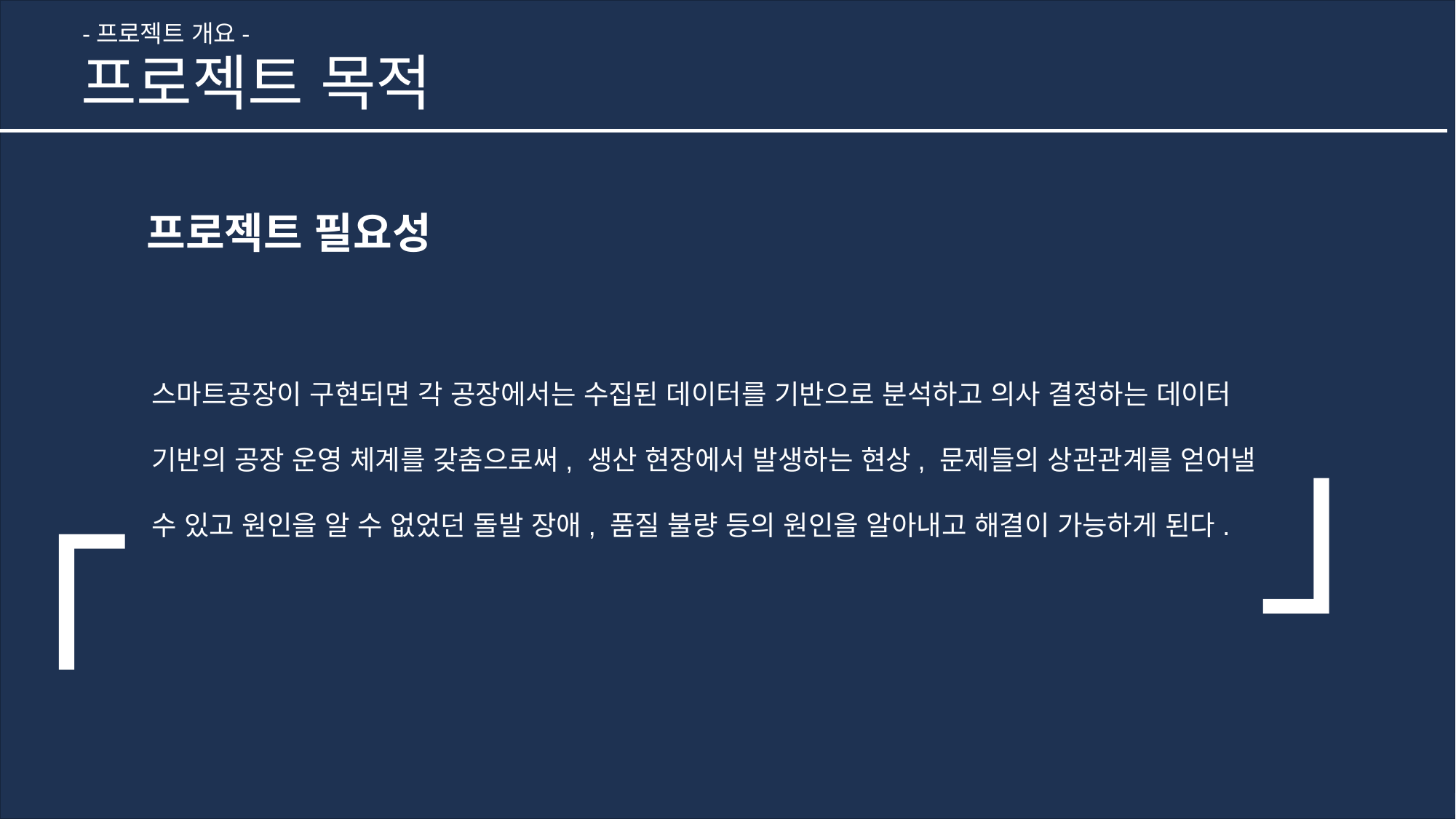

-프로젝트 개요-
프로젝트 목적
프로젝트 필요성
 「
스마트공장이 구현되면 각 공장에서는 수집된 데이터를 기반으로 분석하고 의사 결정하는 데이터
기반의 공장 운영 체계를 갖춤으로써, 생산 현장에서 발생하는 현상, 문제들의 상관관계를 얻어낼
수 있고 원인을 알 수 없었던 돌발 장애, 품질 불량 등의 원인을 알아내고 해결이 가능하게 된다.
」